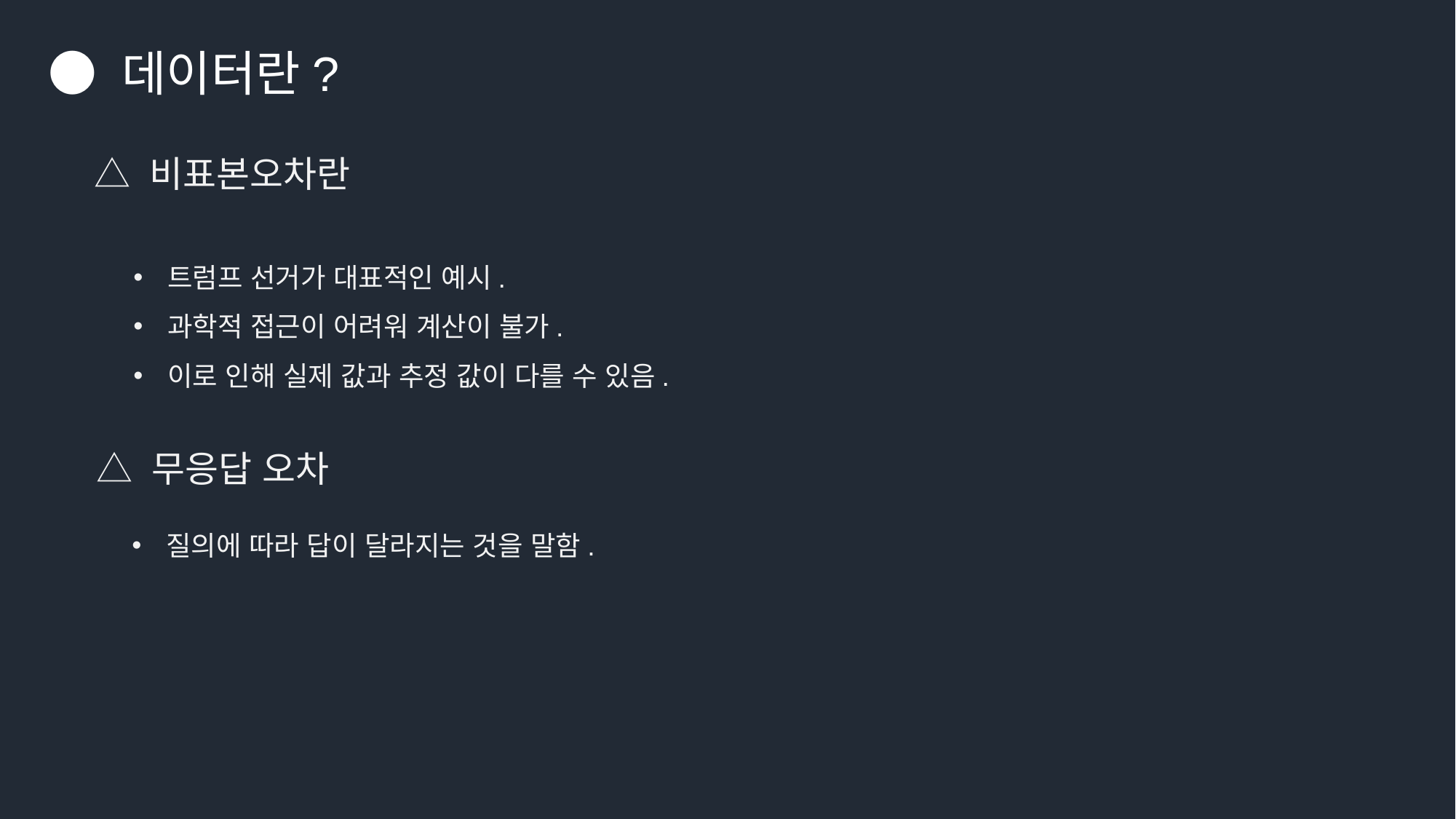

● 데이터란?
△ 비표본오차란
트럼프 선거가 대표적인 예시.
과학적 접근이 어려워 계산이 불가.
이로 인해 실제 값과 추정 값이 다를 수 있음.
△ 무응답 오차
질의에 따라 답이 달라지는 것을 말함.